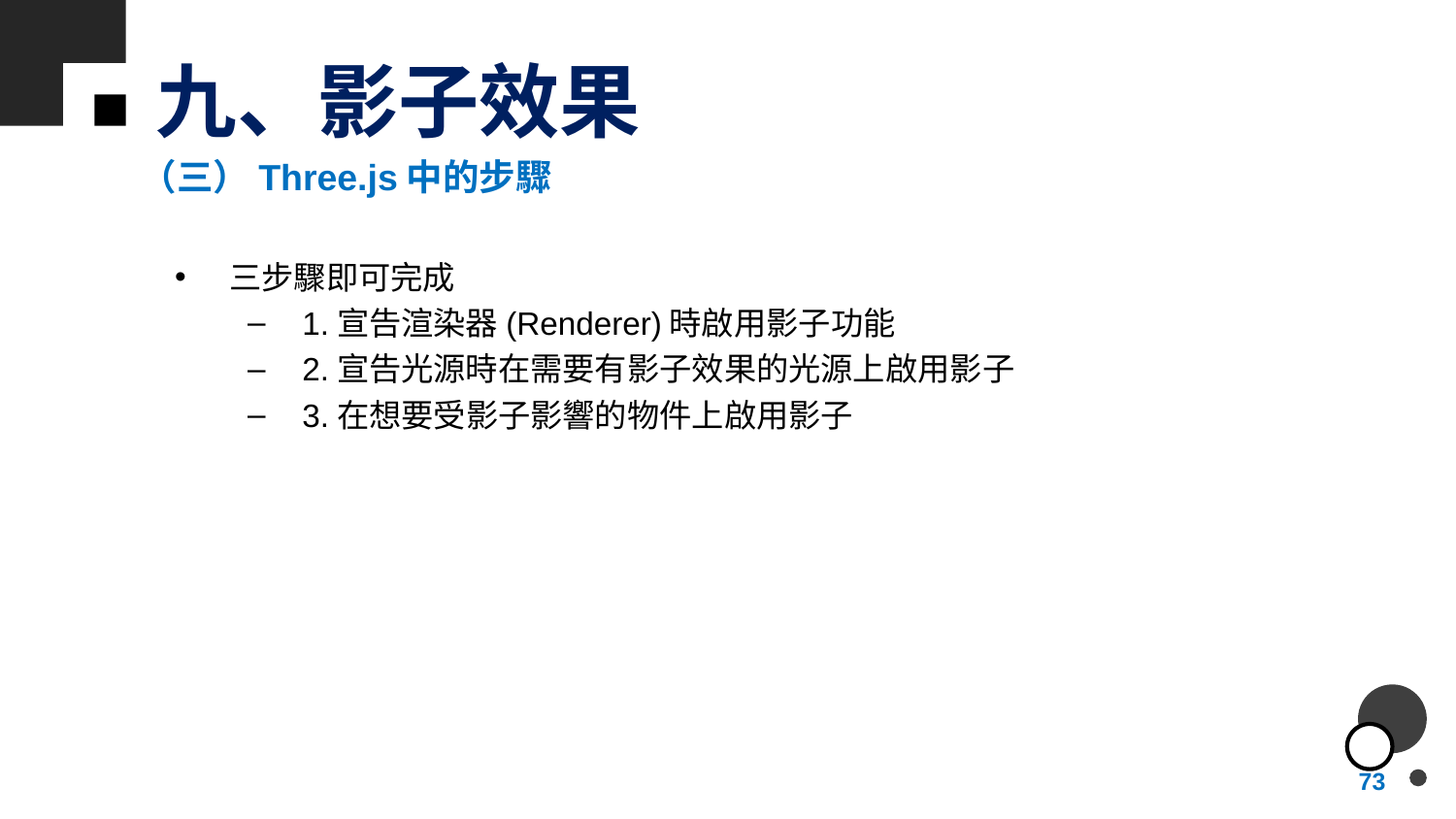

# 九、影子效果
（三）Three.js中的步驟
三步驟即可完成
1.宣告渲染器(Renderer)時啟用影子功能
2.宣告光源時在需要有影子效果的光源上啟用影子
3.在想要受影子影響的物件上啟用影子

73